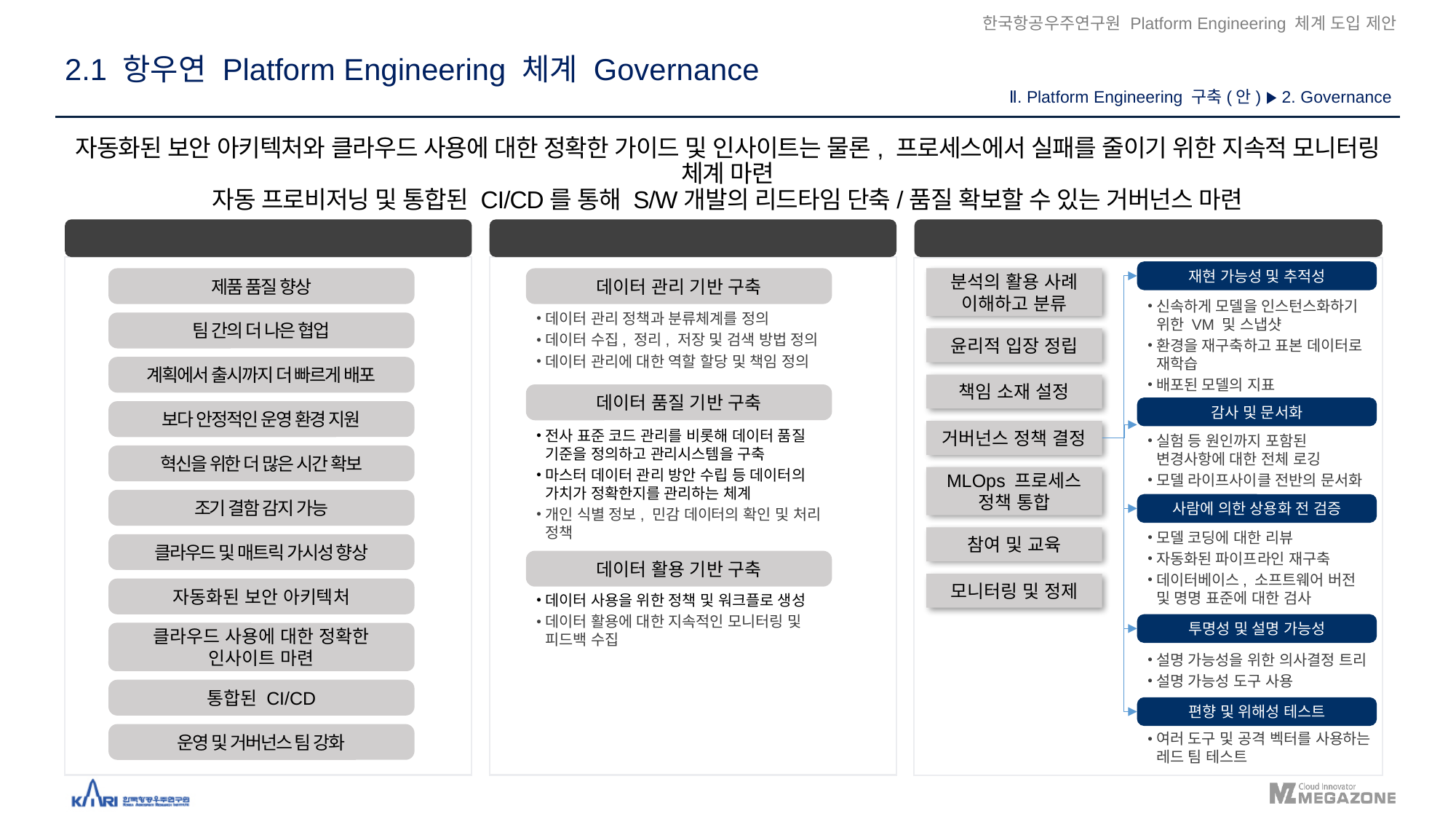

2.1 항우연 Platform Engineering 체계 Governance
Ⅱ. Platform Engineering 구축(안) ▶ 2. Governance
자동화된 보안 아키텍처와 클라우드 사용에 대한 정확한 가이드 및 인사이트는 물론, 프로세스에서 실패를 줄이기 위한 지속적 모니터링 체계 마련
자동 프로비저닝 및 통합된 CI/CD를 통해 S/W개발의 리드타임 단축/품질 확보할 수 있는 거버넌스 마련
DevOps 거버넌스
DataOps 거버넌스
MLOps 거버넌스

재현 가능성 및 추적성
분석의 활용 사례 이해하고 분류
제품 품질 향상
데이터 관리 기반 구축
신속하게 모델을 인스턴스화하기 위한 VM 및 스냅샷
환경을 재구축하고 표본 데이터로 재학습
배포된 모델의 지표
데이터 관리 정책과 분류체계를 정의
데이터 수집, 정리, 저장 및 검색 방법 정의
데이터 관리에 대한 역할 할당 및 책임 정의
팀 간의 더 나은 협업
윤리적 입장 정립
계획에서 출시까지 더 빠르게 배포
책임 소재 설정
데이터 품질 기반 구축
감사 및 문서화
보다 안정적인 운영 환경 지원
전사 표준 코드 관리를 비롯해 데이터 품질 기준을 정의하고 관리시스템을 구축
마스터 데이터 관리 방안 수립 등 데이터의 가치가 정확한지를 관리하는 체계
개인 식별 정보, 민감 데이터의 확인 및 처리 정책
거버넌스 정책 결정
실험 등 원인까지 포함된 변경사항에 대한 전체 로깅
모델 라이프사이클 전반의 문서화
혁신을 위한 더 많은 시간 확보
MLOps 프로세스 정책 통합
조기 결함 감지 가능
사람에 의한 상용화 전 검증
모델 코딩에 대한 리뷰
자동화된 파이프라인 재구축
데이터베이스, 소프트웨어 버전 및 명명 표준에 대한 검사
참여 및 교육
클라우드 및 매트릭 가시성 향상
데이터 활용 기반 구축
모니터링 및 정제
자동화된 보안 아키텍처
데이터 사용을 위한 정책 및 워크플로 생성
데이터 활용에 대한 지속적인 모니터링 및 피드백 수집
투명성 및 설명 가능성
클라우드 사용에 대한 정확한 인사이트 마련
설명 가능성을 위한 의사결정 트리
설명 가능성 도구 사용
통합된 CI/CD
편향 및 위해성 테스트
운영 및 거버넌스 팀 강화
여러 도구 및 공격 벡터를 사용하는 레드 팀 테스트